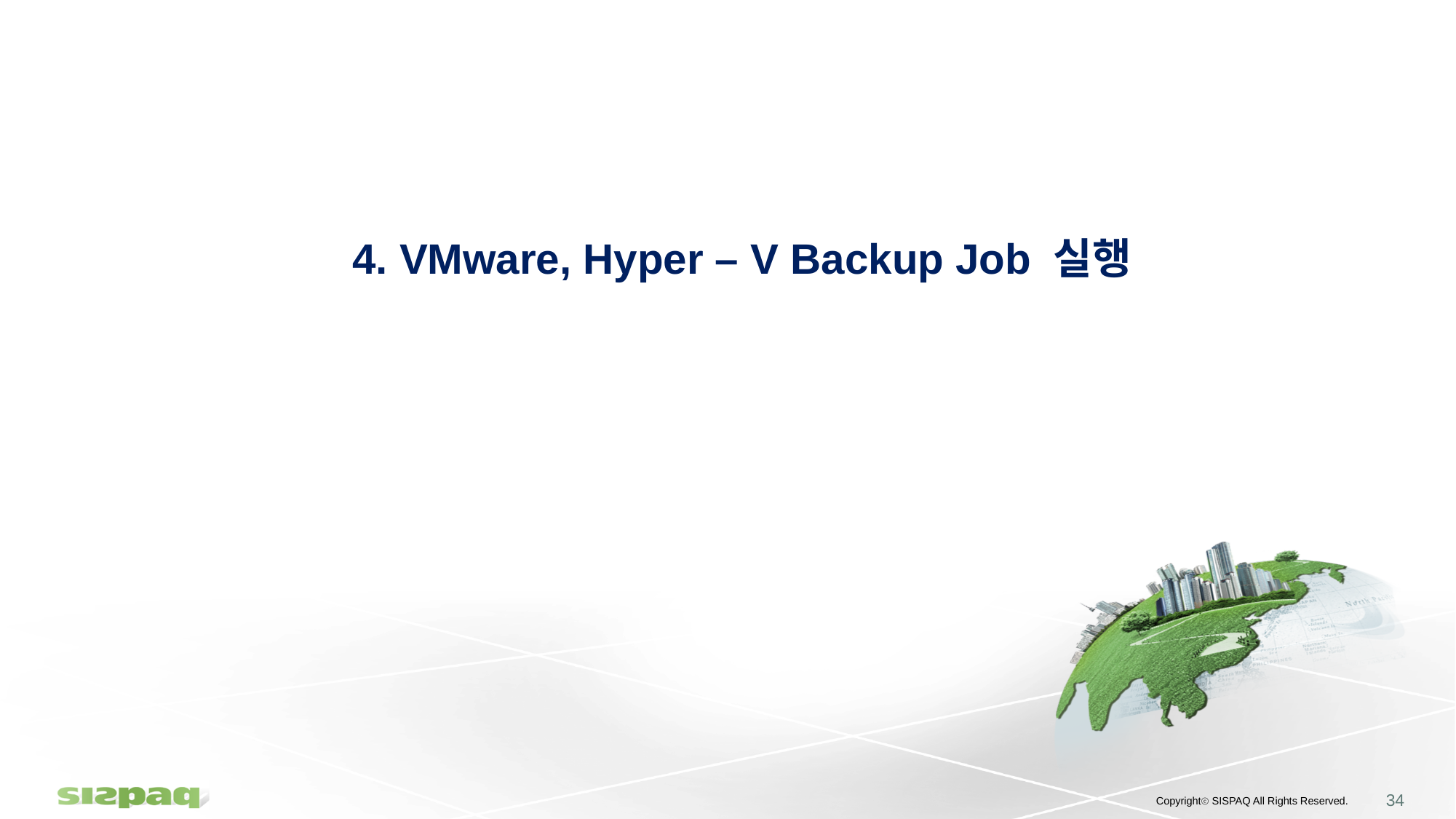

4. VMware, Hyper – V Backup Job 실행